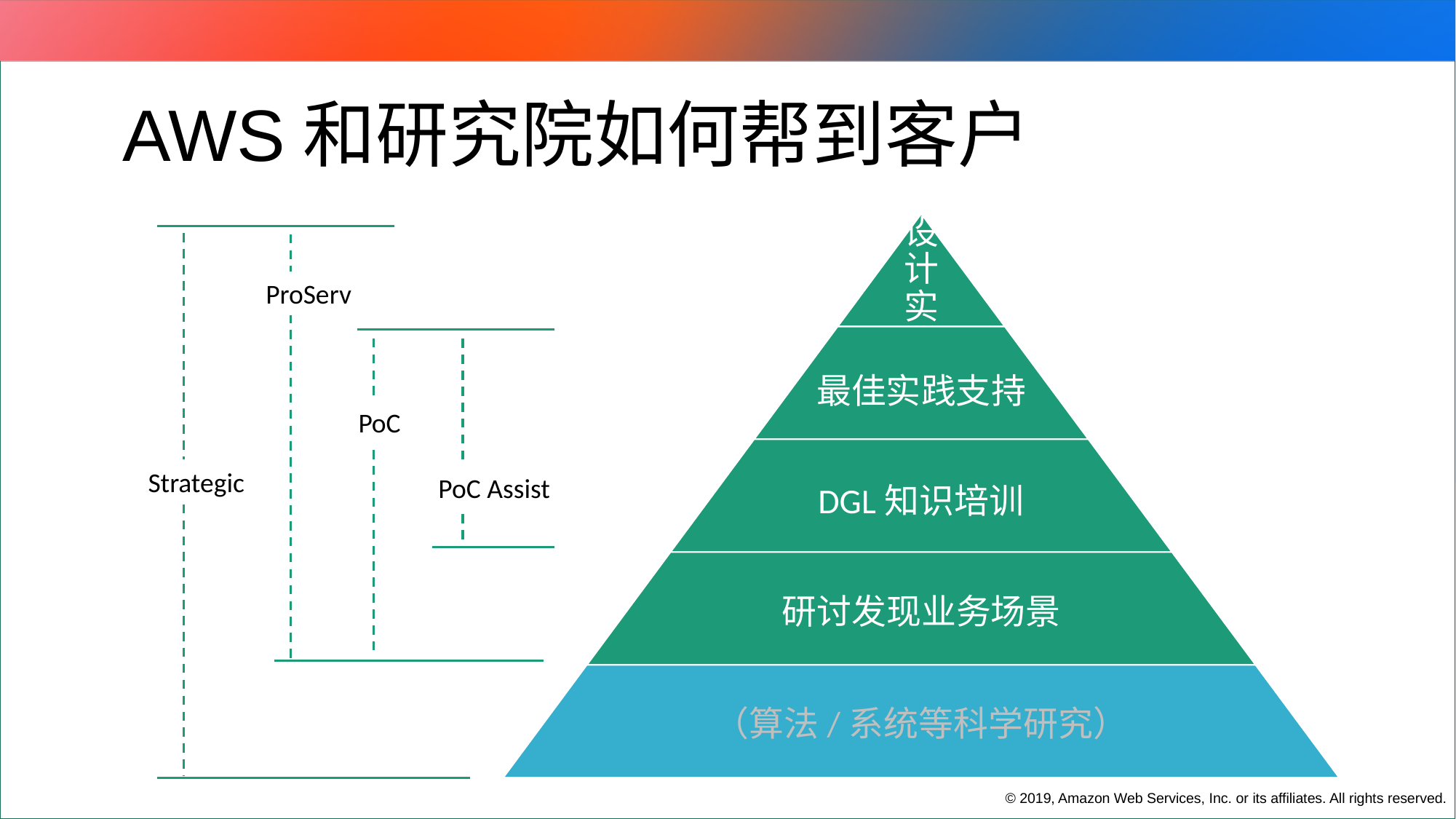

AWS和研究院如何帮到客户
设计实现
最佳实践支持
DGL知识培训
研讨发现业务场景
（算法/系统等科学研究）
ProServ
PoC
Strategic
PoC Assist